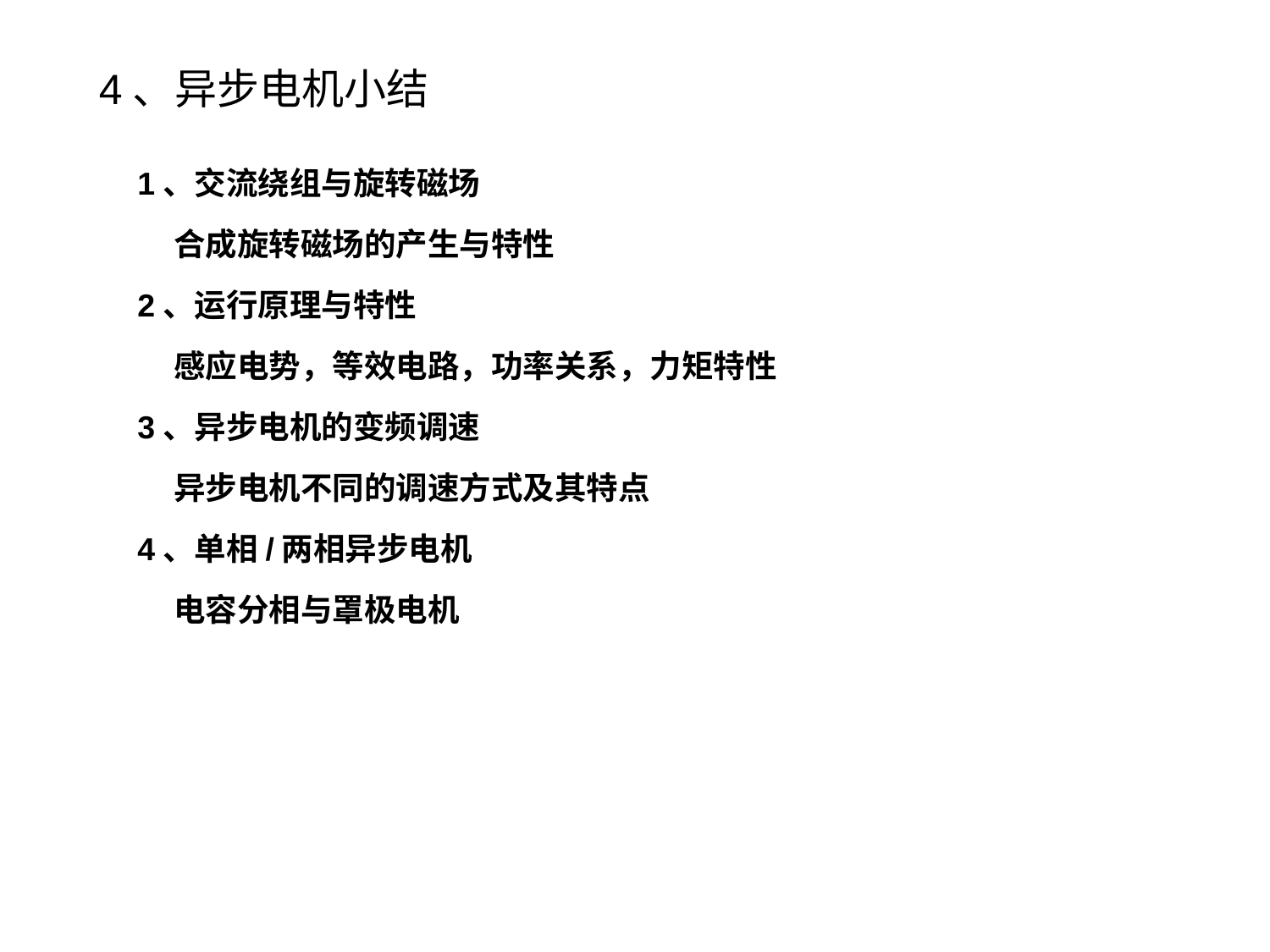

4、异步电机小结
1、交流绕组与旋转磁场
    合成旋转磁场的产生与特性
2、运行原理与特性
    感应电势，等效电路，功率关系，力矩特性
3、异步电机的变频调速
    异步电机不同的调速方式及其特点
4、单相/两相异步电机
    电容分相与罩极电机